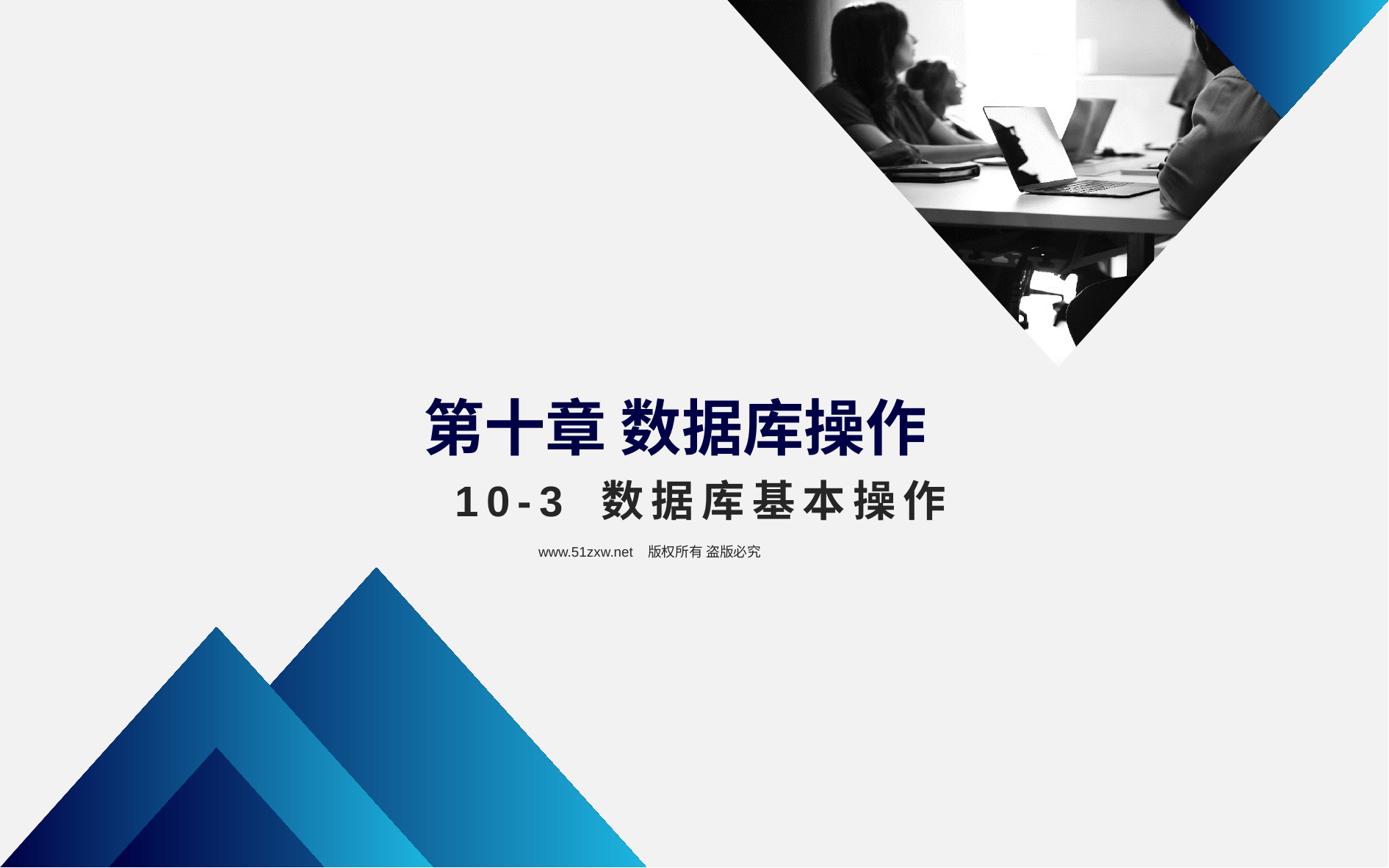

第十章 数据库操作
10-3 数据库基本操作
www.51zxw.net   版权所有 盗版必究